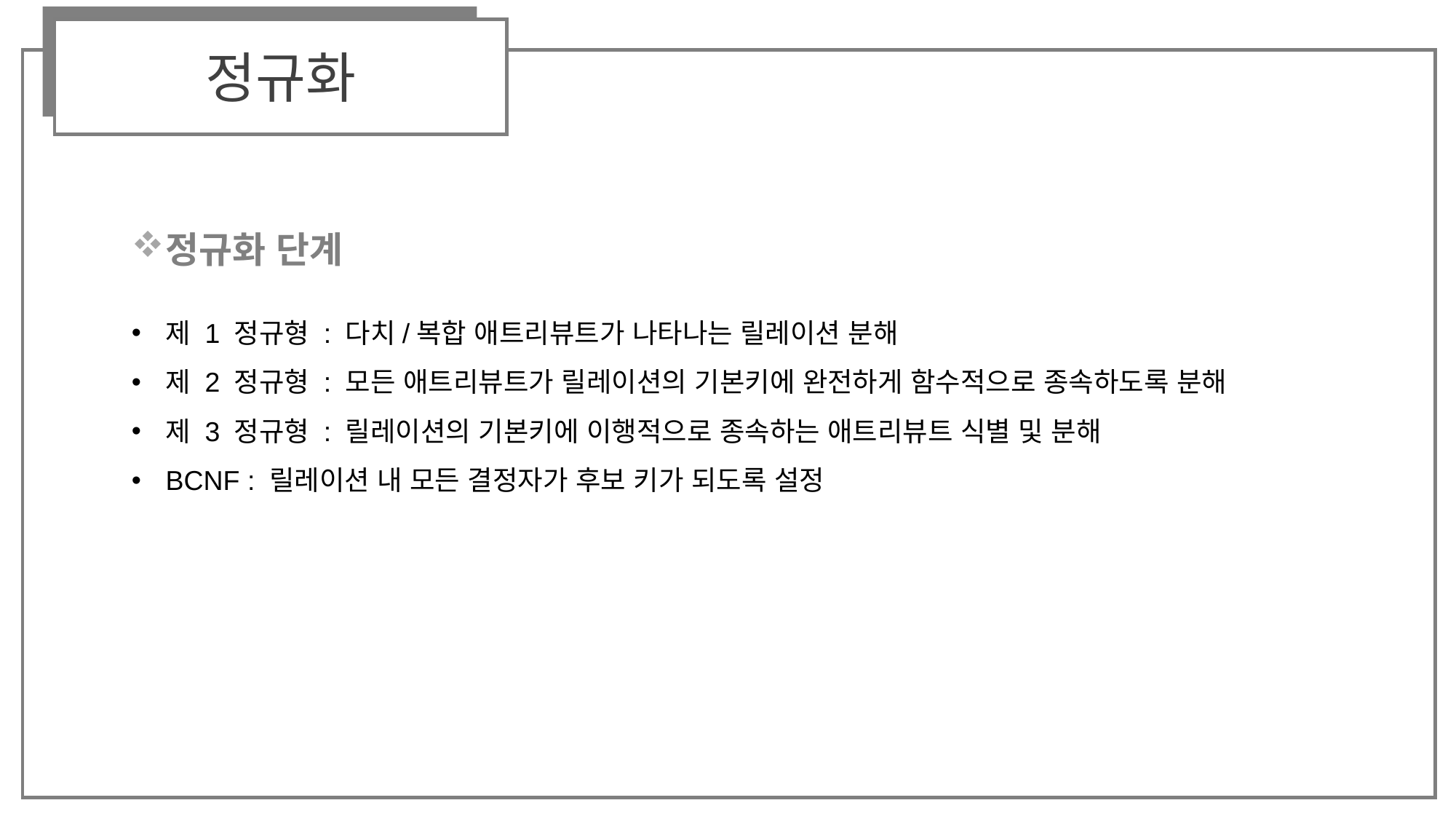

정규화
정규화 단계
제 1 정규형 : 다치/복합 애트리뷰트가 나타나는 릴레이션 분해
제 2 정규형 : 모든 애트리뷰트가 릴레이션의 기본키에 완전하게 함수적으로 종속하도록 분해
제 3 정규형 : 릴레이션의 기본키에 이행적으로 종속하는 애트리뷰트 식별 및 분해
BCNF : 릴레이션 내 모든 결정자가 후보 키가 되도록 설정